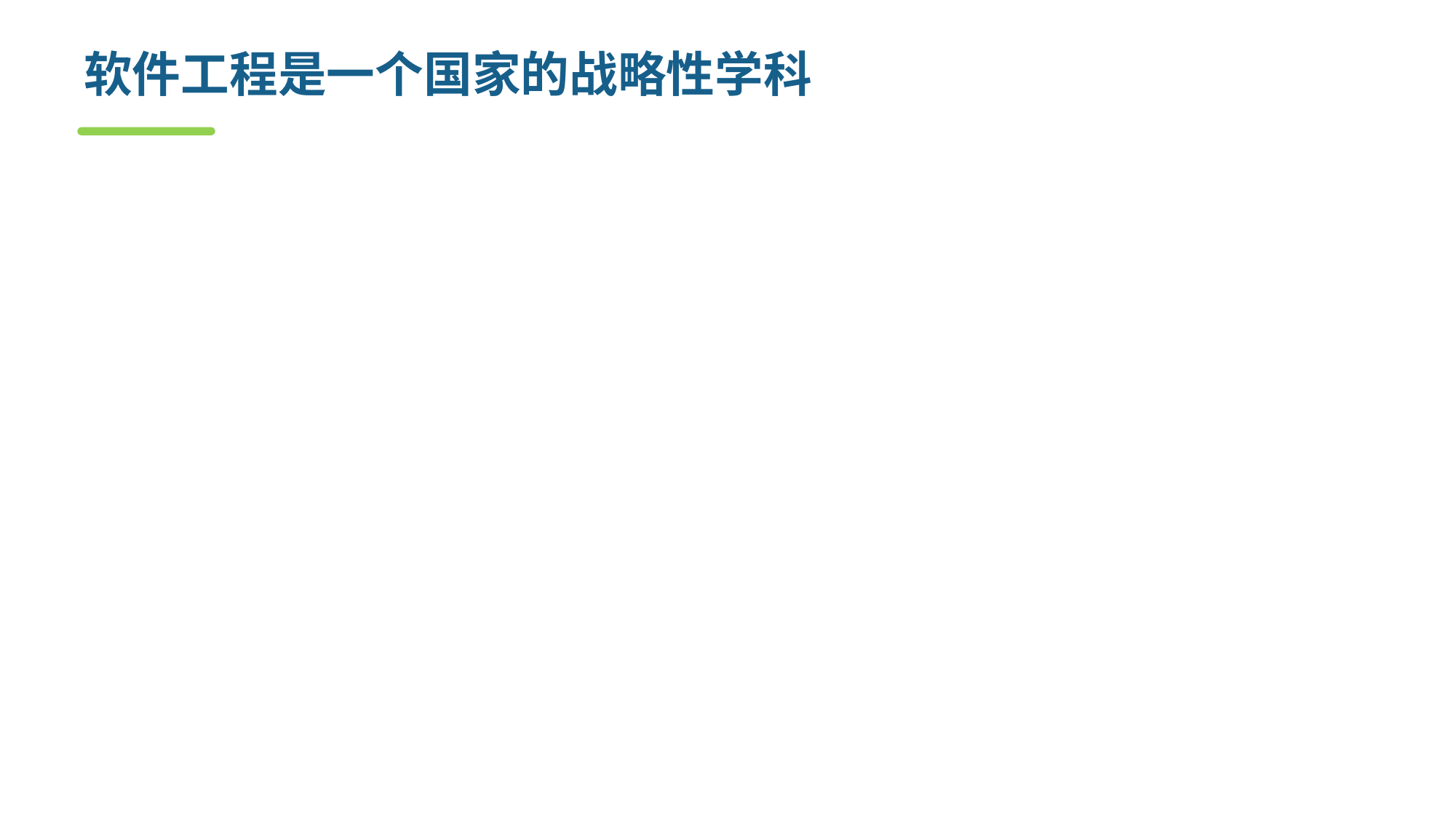

# 软件工程是一个国家的战略性学科
软件工程的发展受到了美国DOD的极大推动
CMU SEI
如果一个国家的软件工程不强，那么这个国家就不会强大
软件工程要做强，关键在于创新，在于规范化的软件开发
28